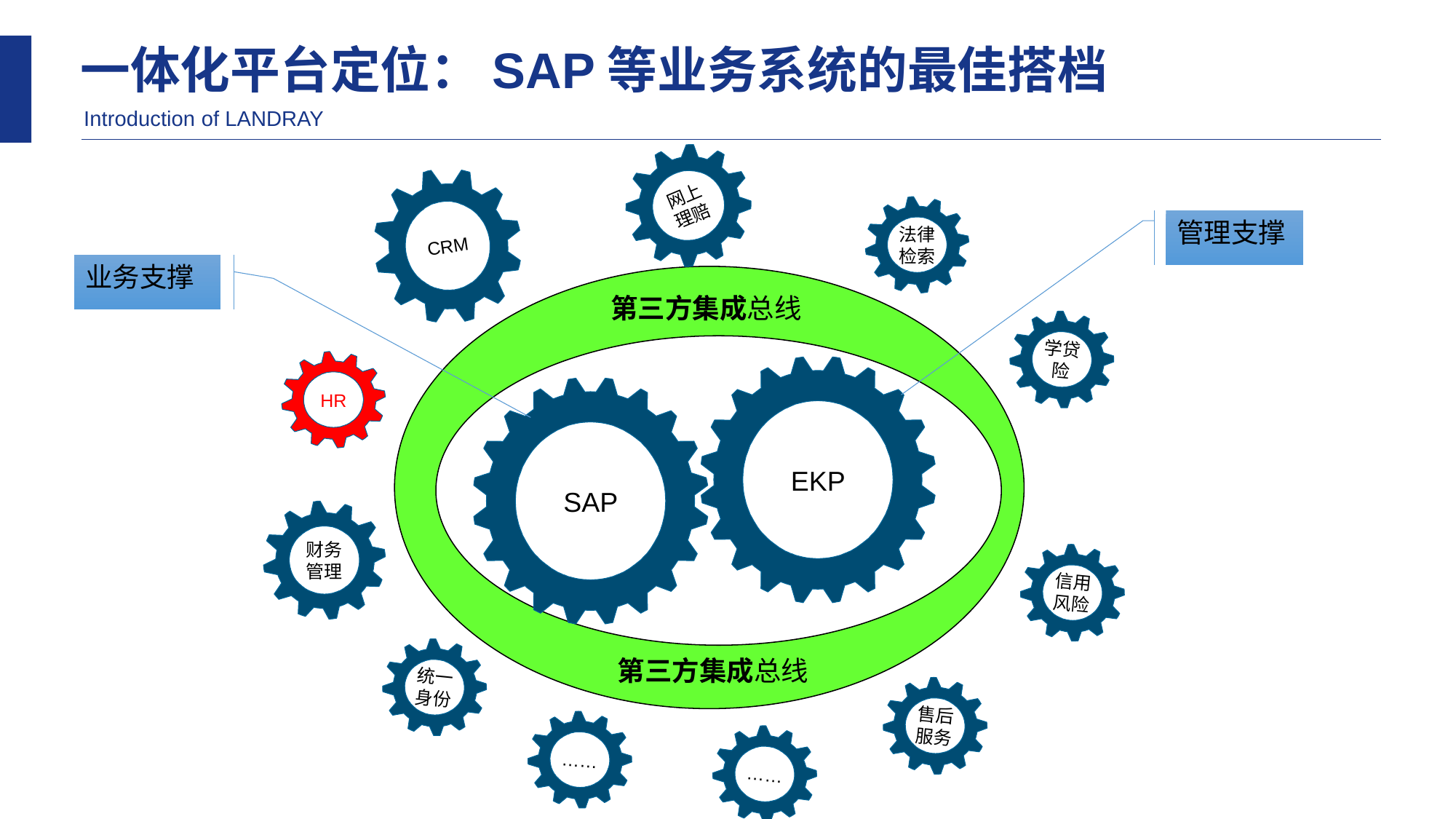

一体化平台定位：SAP等业务系统的最佳搭档

Introduction of LANDRAY
网上
理赔
CRM
法律
检索
管理支撑
业务支撑

第三方集成总线
学贷
险

HR
EKP
SAP
财务
管理
信用
风险
统一
身份
第三方集成总线
售后
服务
……
……